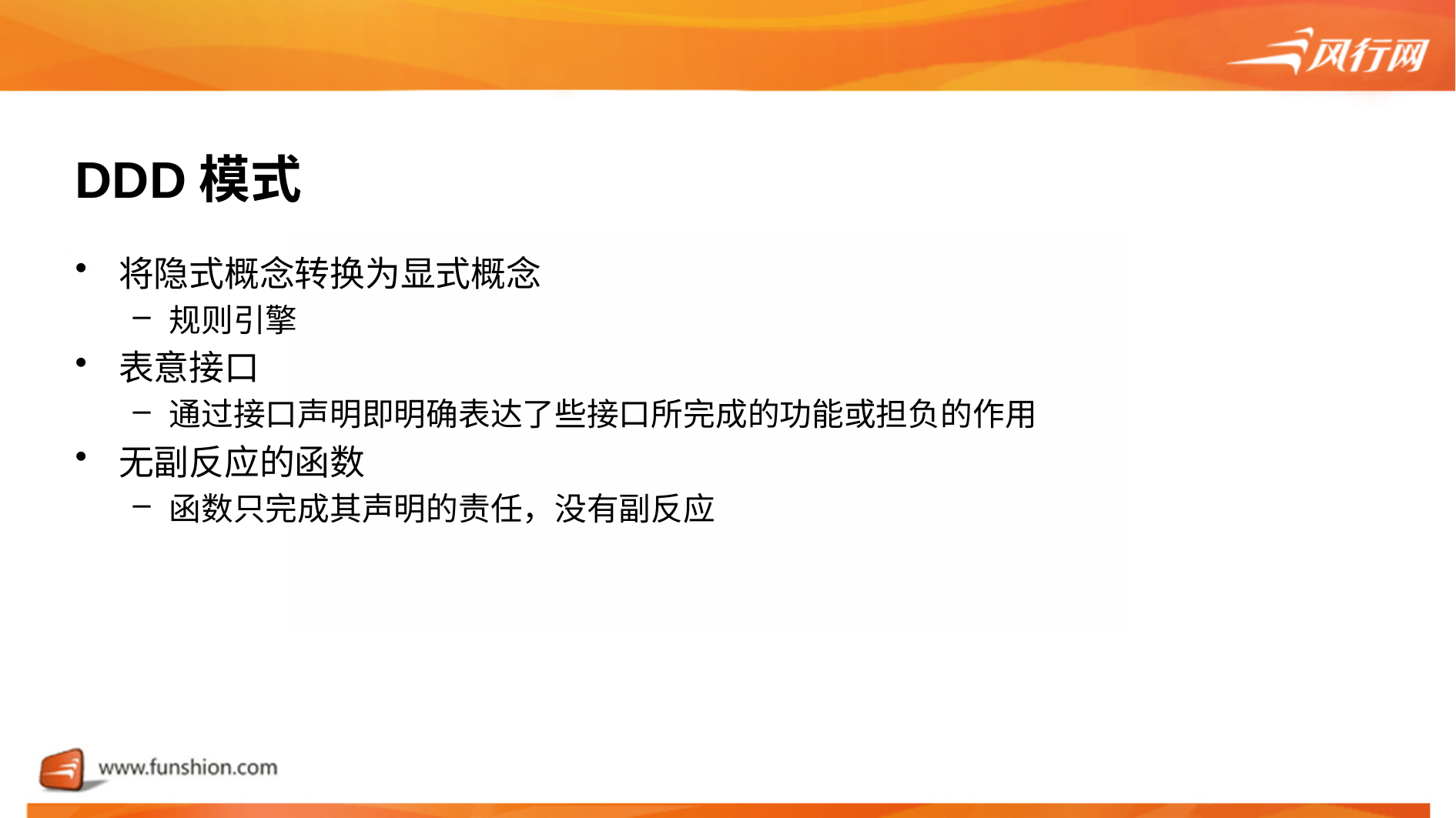

# DDD模式
将隐式概念转换为显式概念
规则引擎
表意接口
通过接口声明即明确表达了些接口所完成的功能或担负的作用
无副反应的函数
函数只完成其声明的责任，没有副反应